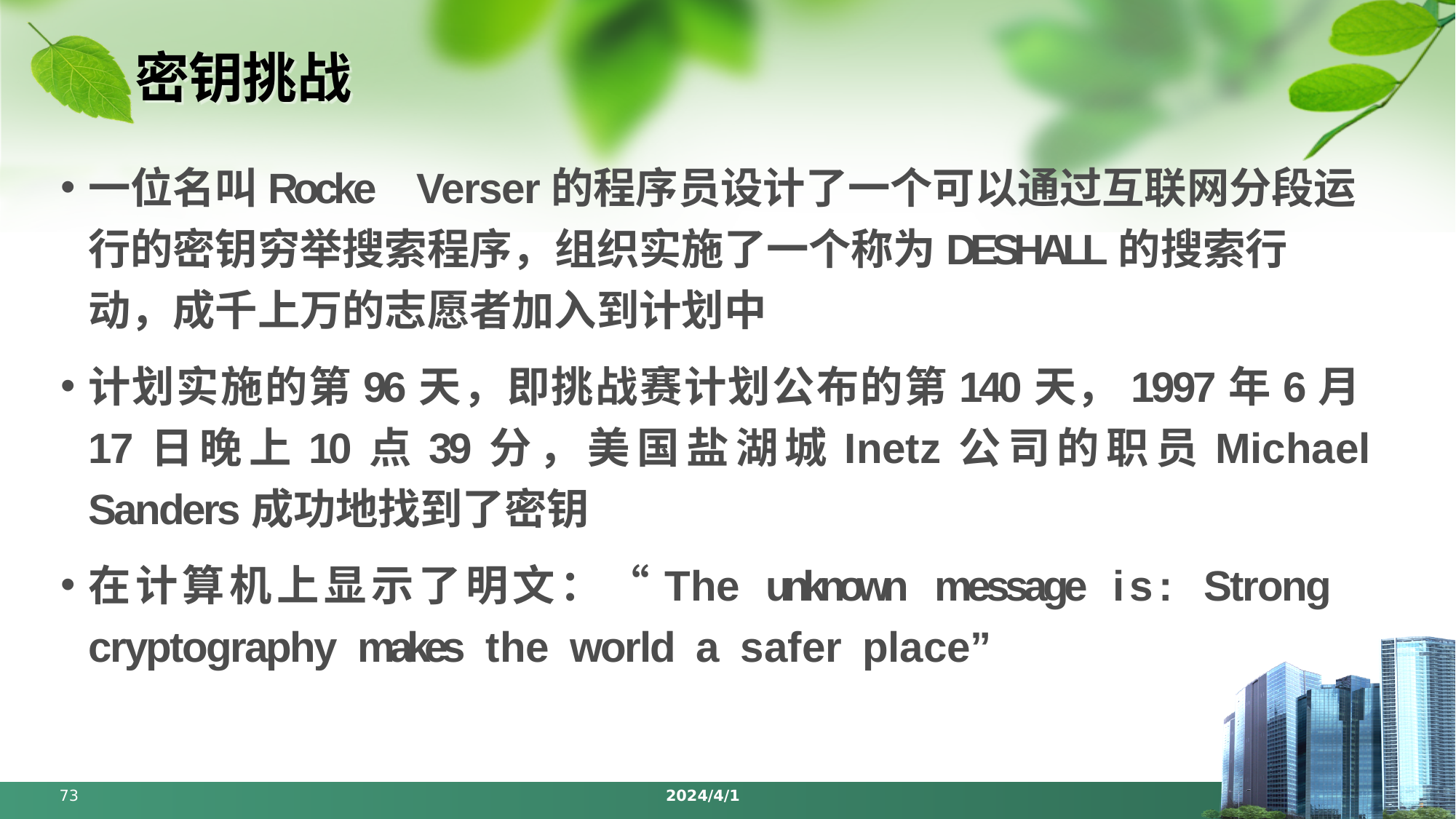

# 密钥挑战
一位名叫Rocke	Verser的程序员设计了一个可以通过互联网分段运行的密钥穷举搜索程序，组织实施了一个称为DESHALL的搜索行动，成千上万的志愿者加入到计划中
计划实施的第96天，即挑战赛计划公布的第140天，1997年6月17日晚上10点39分，美国盐湖城Inetz公司的职员Michael Sanders成功地找到了密钥
在计算机上显示了明文：“The unknown message is: Strong cryptography makes the world a safer place”

73
2024/4/1